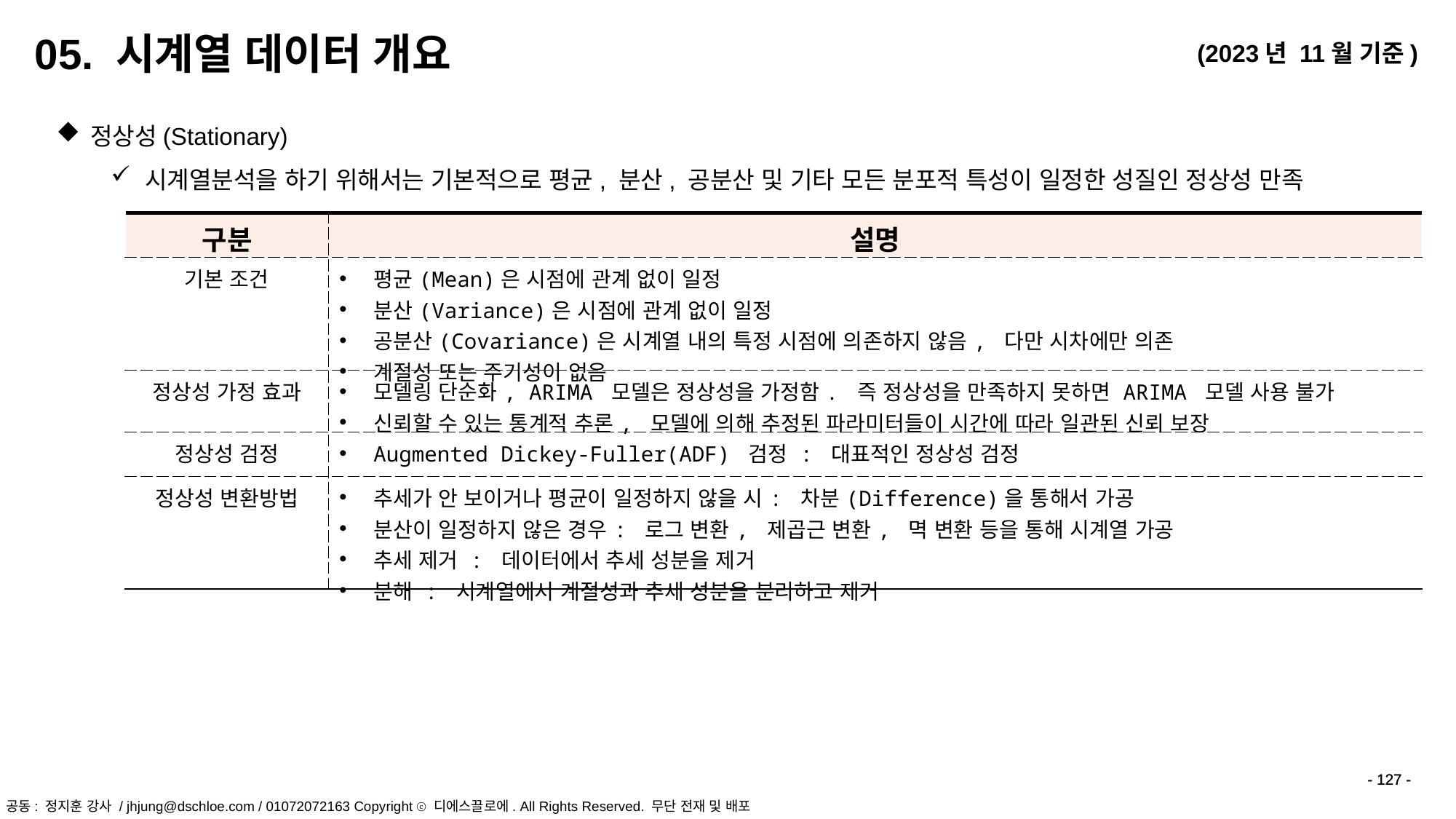

05. 시계열 데이터 개요
정상성(Stationary)
시계열분석을 하기 위해서는 기본적으로 평균, 분산, 공분산 및 기타 모든 분포적 특성이 일정한 성질인 정상성 만족
| 구분 | 설명 |
| --- | --- |
| 기본 조건 | 평균(Mean)은 시점에 관계 없이 일정 분산(Variance)은 시점에 관계 없이 일정 공분산(Covariance)은 시계열 내의 특정 시점에 의존하지 않음, 다만 시차에만 의존 계절성 또는 주기성이 없음 |
| 정상성 가정 효과 | 모델링 단순화, ARIMA 모델은 정상성을 가정함. 즉 정상성을 만족하지 못하면 ARIMA 모델 사용 불가 신뢰할 수 있는 통계적 추론, 모델에 의해 추정된 파라미터들이 시간에 따라 일관된 신뢰 보장 |
| 정상성 검정 | Augmented Dickey-Fuller(ADF) 검정 : 대표적인 정상성 검정 |
| 정상성 변환방법 | 추세가 안 보이거나 평균이 일정하지 않을 시: 차분(Difference)을 통해서 가공 분산이 일정하지 않은 경우: 로그 변환, 제곱근 변환, 멱 변환 등을 통해 시계열 가공 추세 제거 : 데이터에서 추세 성분을 제거 분해 : 시계열에서 계절성과 추세 성분을 분리하고 제거 |
- 127 -